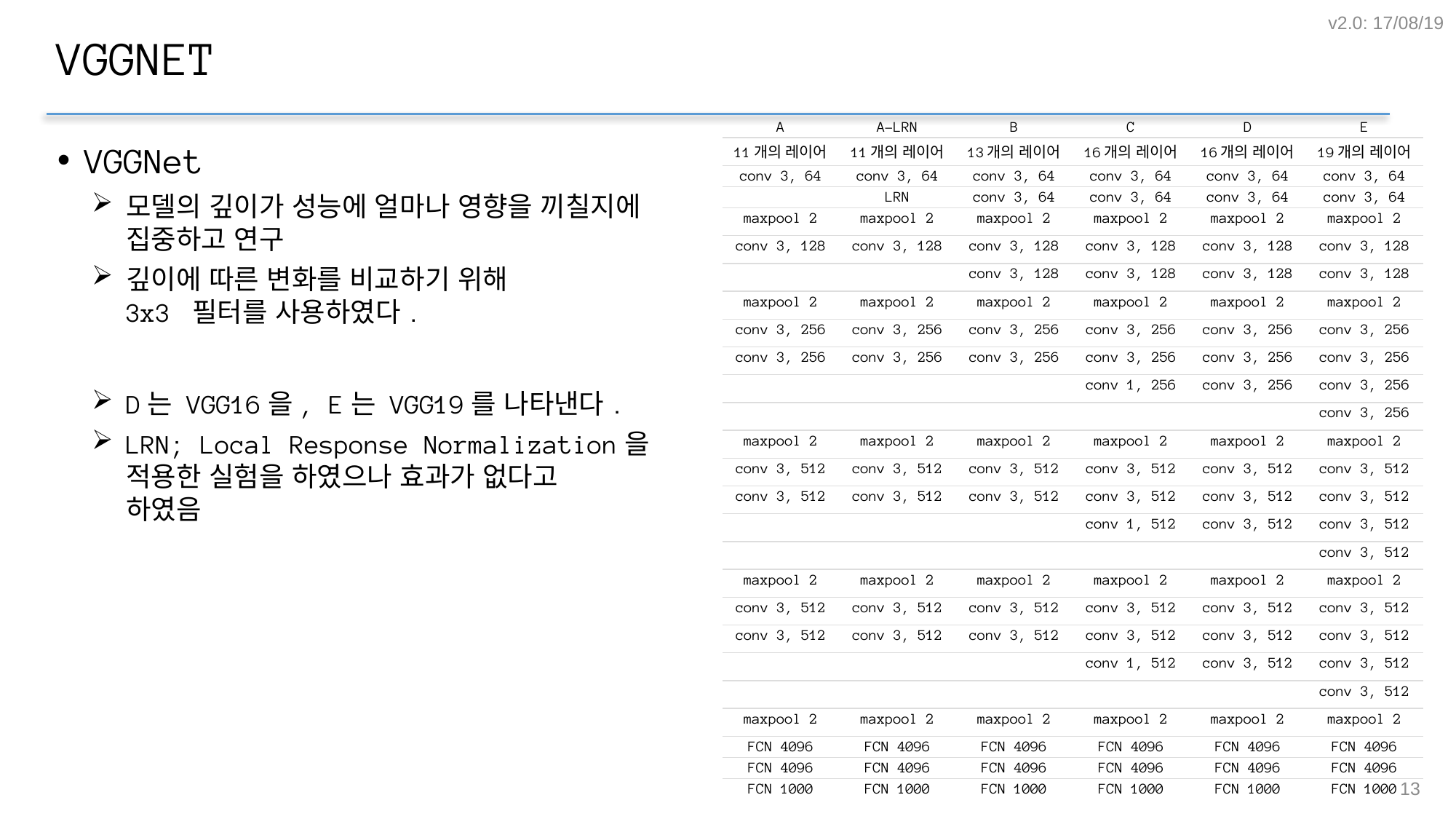

v2.0: 17/08/19
# VGGNET
| A | A-LRN | B | C | D | E |
| --- | --- | --- | --- | --- | --- |
| 11개의 레이어 | 11개의 레이어 | 13개의 레이어 | 16개의 레이어 | 16개의 레이어 | 19개의 레이어 |
| conv 3, 64 | conv 3, 64 | conv 3, 64 | conv 3, 64 | conv 3, 64 | conv 3, 64 |
|  | LRN | conv 3, 64 | conv 3, 64 | conv 3, 64 | conv 3, 64 |
| maxpool 2 | maxpool 2 | maxpool 2 | maxpool 2 | maxpool 2 | maxpool 2 |
| conv 3, 128 | conv 3, 128 | conv 3, 128 | conv 3, 128 | conv 3, 128 | conv 3, 128 |
|  |  | conv 3, 128 | conv 3, 128 | conv 3, 128 | conv 3, 128 |
| maxpool 2 | maxpool 2 | maxpool 2 | maxpool 2 | maxpool 2 | maxpool 2 |
| conv 3, 256 | conv 3, 256 | conv 3, 256 | conv 3, 256 | conv 3, 256 | conv 3, 256 |
| conv 3, 256 | conv 3, 256 | conv 3, 256 | conv 3, 256 | conv 3, 256 | conv 3, 256 |
|  |  |  | conv 1, 256 | conv 3, 256 | conv 3, 256 |
|  |  |  |  |  | conv 3, 256 |
| maxpool 2 | maxpool 2 | maxpool 2 | maxpool 2 | maxpool 2 | maxpool 2 |
| conv 3, 512 | conv 3, 512 | conv 3, 512 | conv 3, 512 | conv 3, 512 | conv 3, 512 |
| conv 3, 512 | conv 3, 512 | conv 3, 512 | conv 3, 512 | conv 3, 512 | conv 3, 512 |
|  |  |  | conv 1, 512 | conv 3, 512 | conv 3, 512 |
|  |  |  |  |  | conv 3, 512 |
| maxpool 2 | maxpool 2 | maxpool 2 | maxpool 2 | maxpool 2 | maxpool 2 |
| conv 3, 512 | conv 3, 512 | conv 3, 512 | conv 3, 512 | conv 3, 512 | conv 3, 512 |
| conv 3, 512 | conv 3, 512 | conv 3, 512 | conv 3, 512 | conv 3, 512 | conv 3, 512 |
|  |  |  | conv 1, 512 | conv 3, 512 | conv 3, 512 |
|  |  |  |  |  | conv 3, 512 |
| maxpool 2 | maxpool 2 | maxpool 2 | maxpool 2 | maxpool 2 | maxpool 2 |
| FCN 4096 | FCN 4096 | FCN 4096 | FCN 4096 | FCN 4096 | FCN 4096 |
| FCN 4096 | FCN 4096 | FCN 4096 | FCN 4096 | FCN 4096 | FCN 4096 |
| FCN 1000 | FCN 1000 | FCN 1000 | FCN 1000 | FCN 1000 | FCN 1000 |
VGGNet
모델의 깊이가 성능에 얼마나 영향을 끼칠지에
집중하고 연구
깊이에 따른 변화를 비교하기 위해
3x3 필터를 사용하였다.

D는 VGG16을, E는 VGG19를 나타낸다.
LRN; Local Response Normalization을
적용한 실험을 하였으나 효과가 없다고
하였음
13